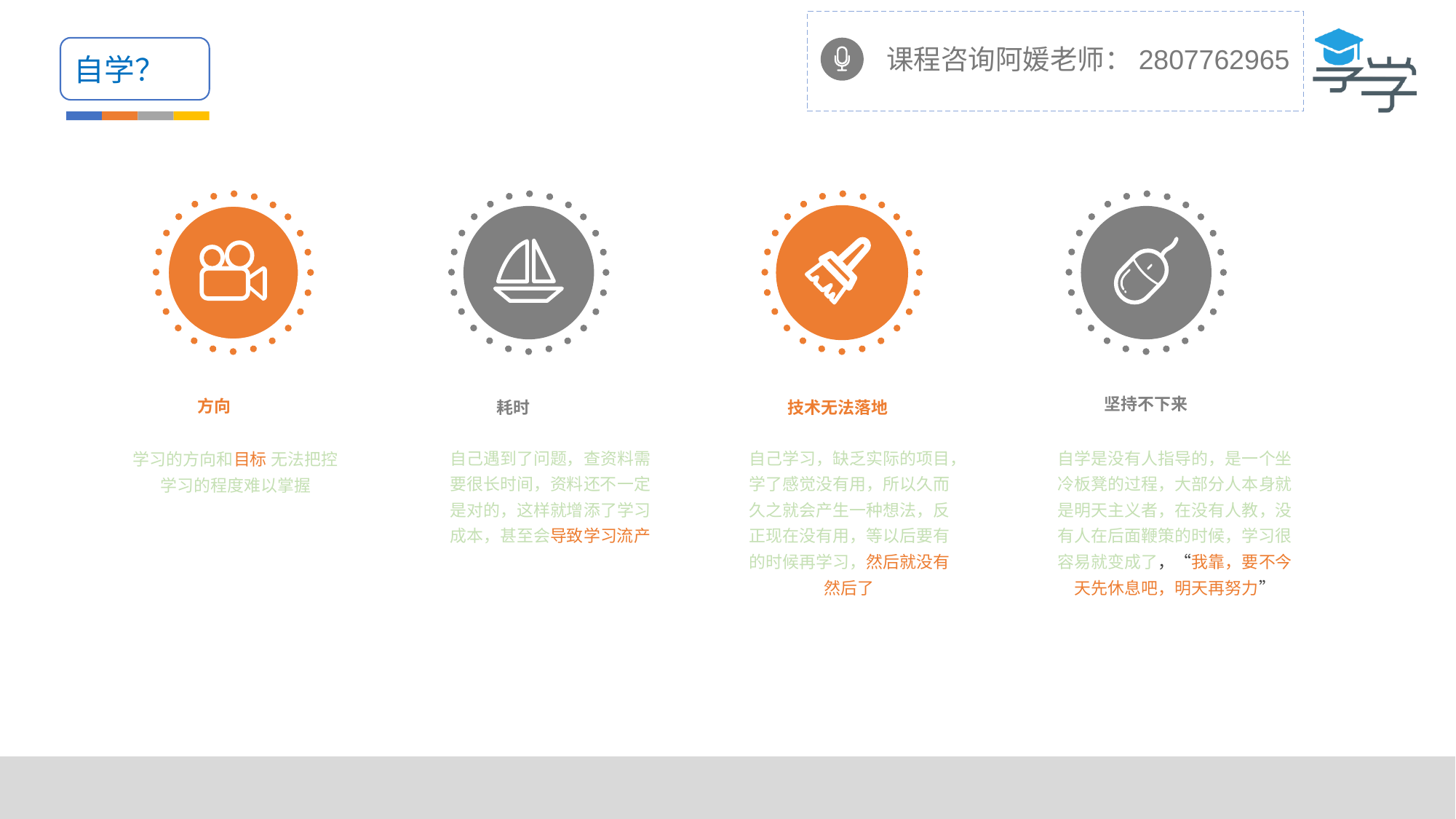

课程咨询阿媛老师：2807762965

自学？

坚持不下来
方向
耗时
技术无法落地
自己遇到了问题，查资料需要很长时间，资料还不一定是对的，这样就增添了学习成本，甚至会导致学习流产
自己学习，缺乏实际的项目，学了感觉没有用，所以久而久之就会产生一种想法，反正现在没有用，等以后要有的时候再学习，然后就没有然后了
自学是没有人指导的，是一个坐冷板凳的过程，大部分人本身就是明天主义者，在没有人教，没有人在后面鞭策的时候，学习很容易就变成了，“我靠，要不今天先休息吧，明天再努力”
学习的方向和目标 无法把控
学习的程度难以掌握